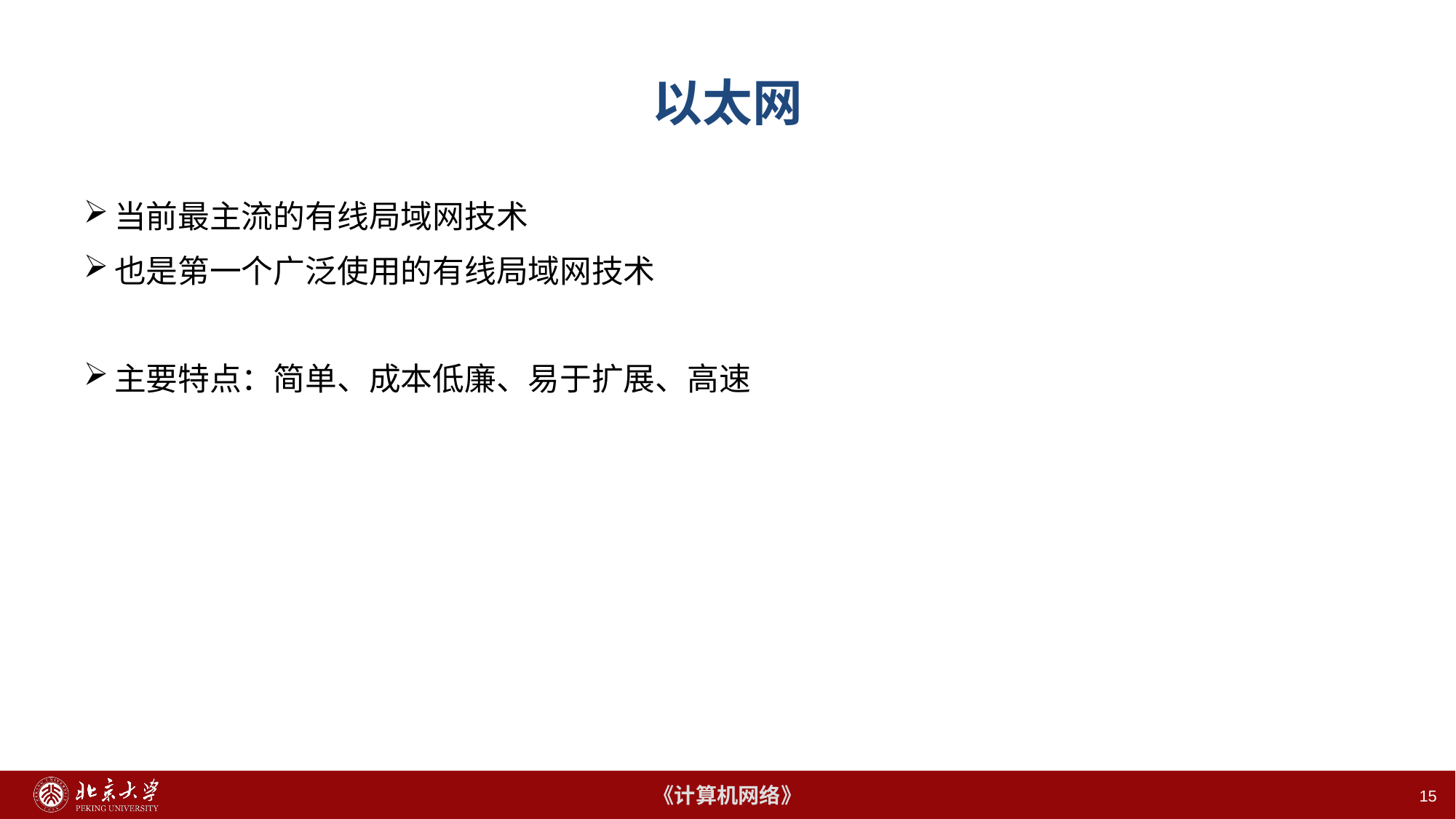

# 以太网
当前最主流的有线局域网技术
也是第一个广泛使用的有线局域网技术

主要特点：简单、成本低廉、易于扩展、高速
15